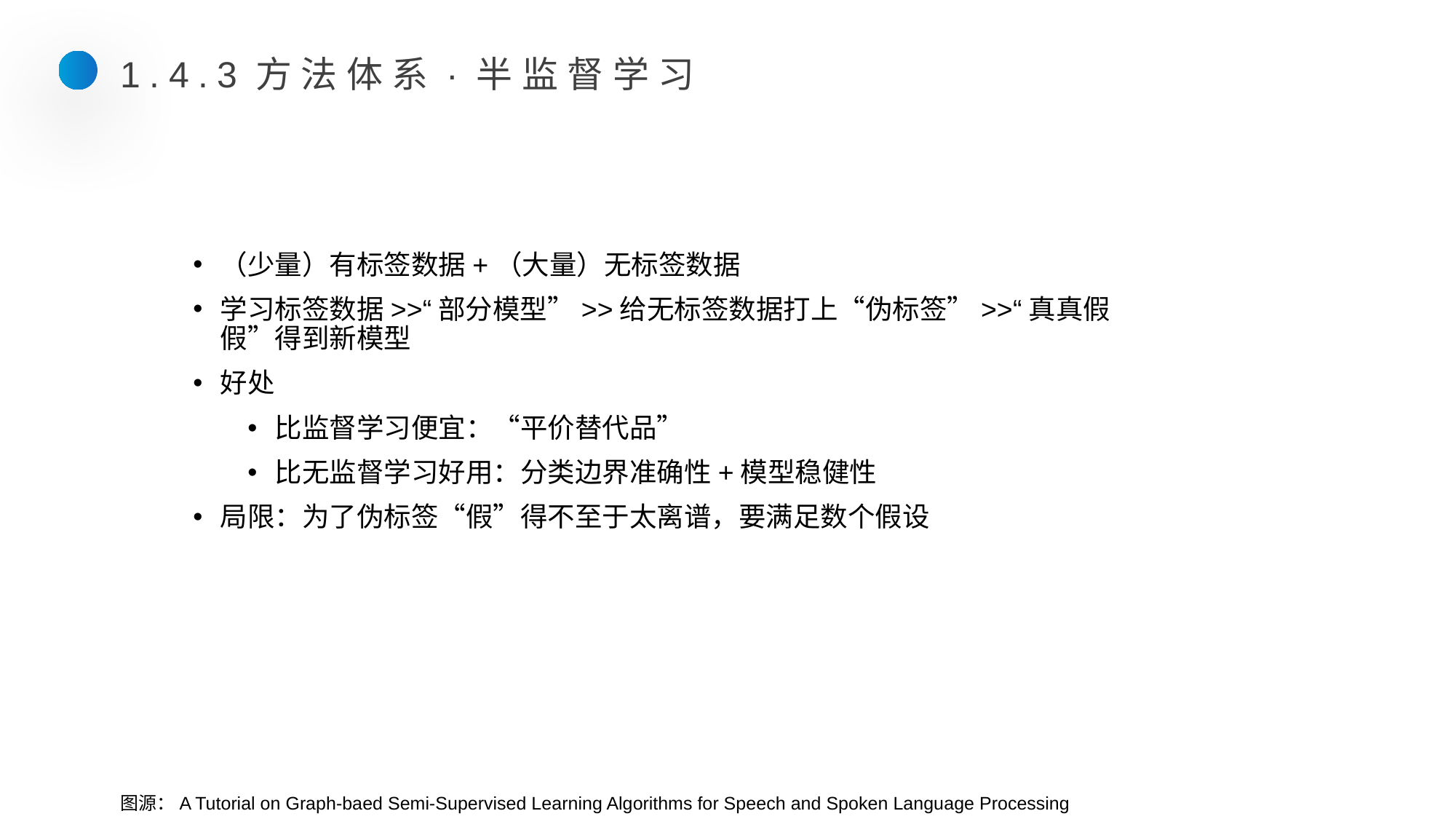

1.4.3方法体系·半监督学习

（少量）有标签数据+（大量）无标签数据
学习标签数据>>“部分模型”>>给无标签数据打上“伪标签”>>“真真假假”得到新模型
好处
比监督学习便宜：“平价替代品”
比无监督学习好用：分类边界准确性+模型稳健性
局限：为了伪标签“假”得不至于太离谱，要满足数个假设

图源：A Tutorial on Graph-baed Semi-Supervised Learning Algorithms for Speech and Spoken Language Processing